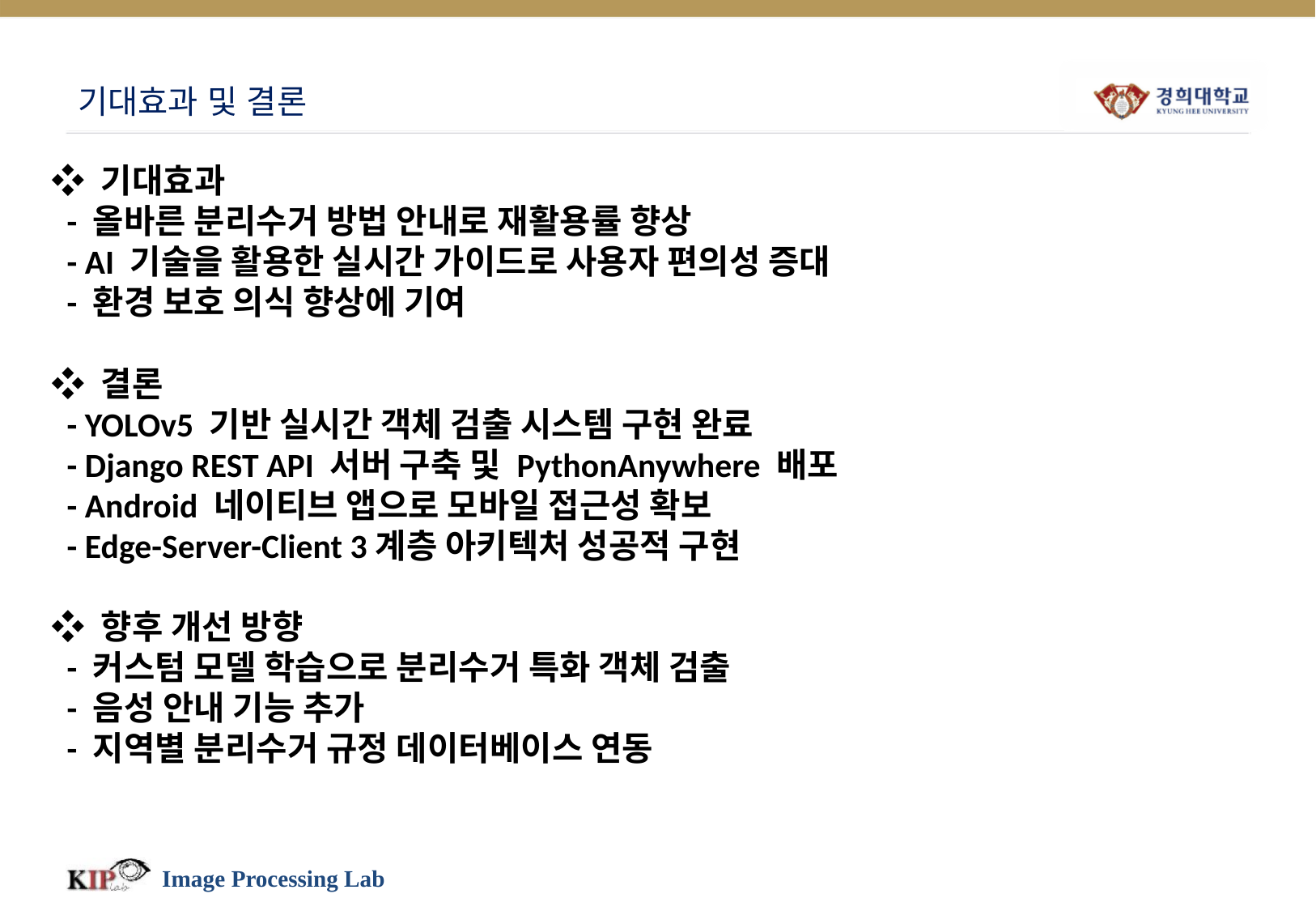

# 기대효과 및 결론
❖ 기대효과
  - 올바른 분리수거 방법 안내로 재활용률 향상
  - AI 기술을 활용한 실시간 가이드로 사용자 편의성 증대
  - 환경 보호 의식 향상에 기여

❖ 결론
  - YOLOv5 기반 실시간 객체 검출 시스템 구현 완료
  - Django REST API 서버 구축 및 PythonAnywhere 배포
  - Android 네이티브 앱으로 모바일 접근성 확보
  - Edge-Server-Client 3계층 아키텍처 성공적 구현

❖ 향후 개선 방향
  - 커스텀 모델 학습으로 분리수거 특화 객체 검출
  - 음성 안내 기능 추가
  - 지역별 분리수거 규정 데이터베이스 연동
Image Processing Lab